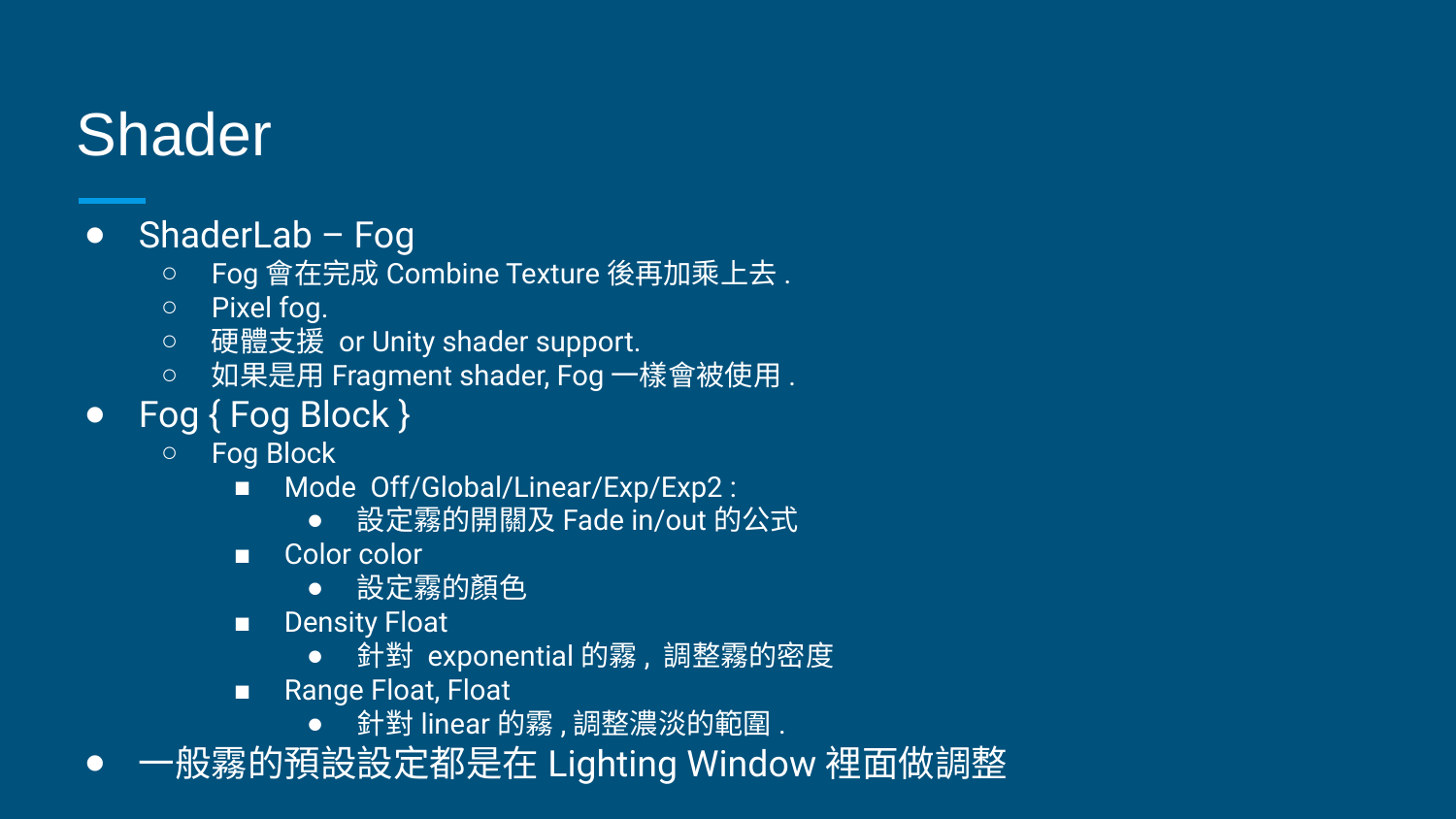

# Shader
ShaderLab – Fog
Fog會在完成Combine Texture後再加乘上去.
Pixel fog.
硬體支援 or Unity shader support.
如果是用Fragment shader, Fog一樣會被使用.
Fog { Fog Block }
Fog Block
Mode  Off/Global/Linear/Exp/Exp2 :
設定霧的開關及Fade in/out的公式
Color color
設定霧的顏色
Density Float
針對 exponential的霧, 調整霧的密度
Range Float, Float
針對linear的霧,調整濃淡的範圍.
一般霧的預設設定都是在Lighting Window裡面做調整